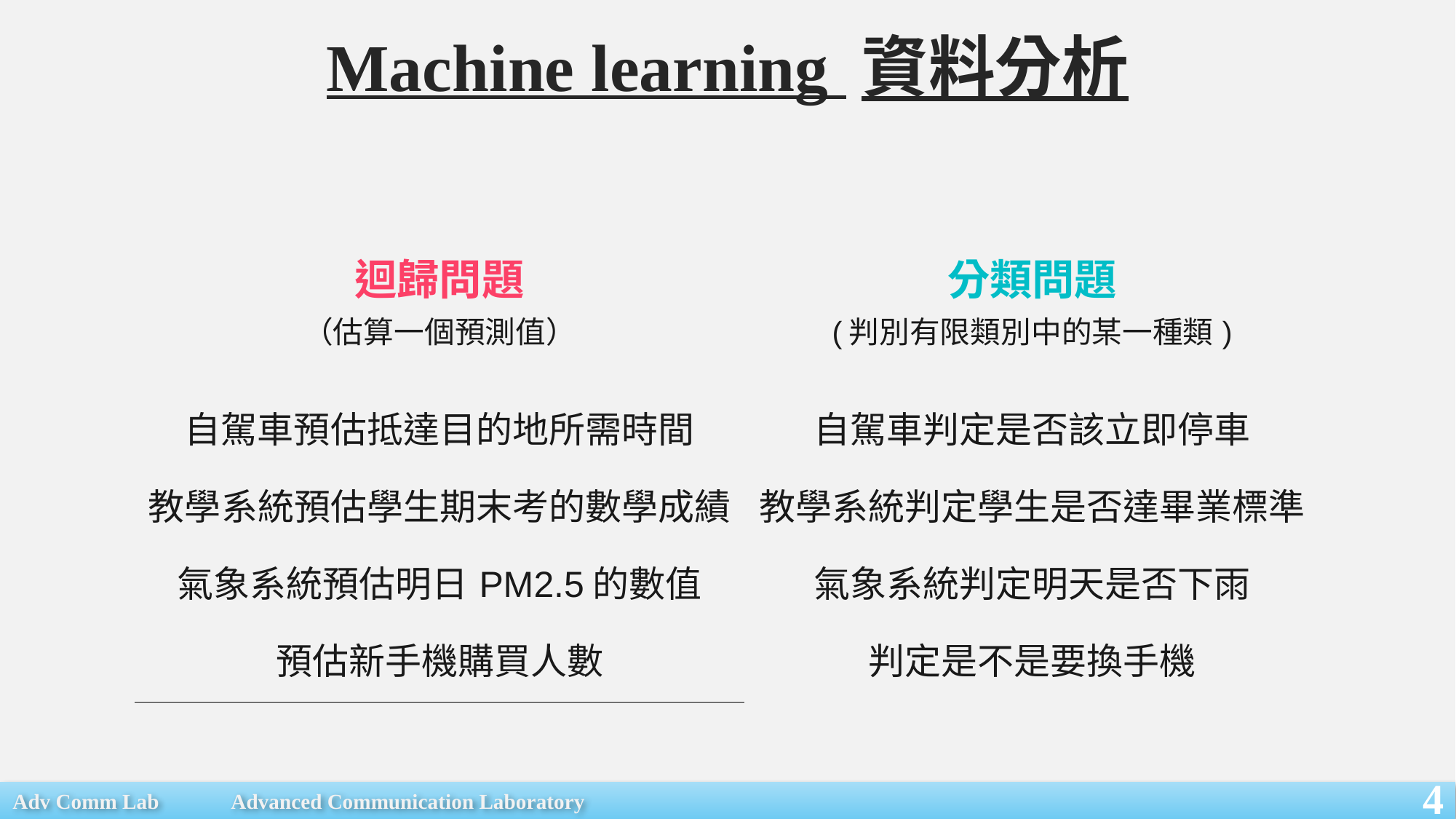

# Machine learning 資料分析
| 迴歸問題 （估算一個預測值） | 分類問題 (判別有限類別中的某一種類) |
| --- | --- |
| 自駕車預估抵達目的地所需時間 | 自駕車判定是否該立即停車 |
| 教學系統預估學生期末考的數學成績 | 教學系統判定學生是否達畢業標準 |
| 氣象系統預估明日PM2.5的數值 | 氣象系統判定明天是否下雨 |
| 預估新手機購買人數 | 判定是不是要換手機 |
4